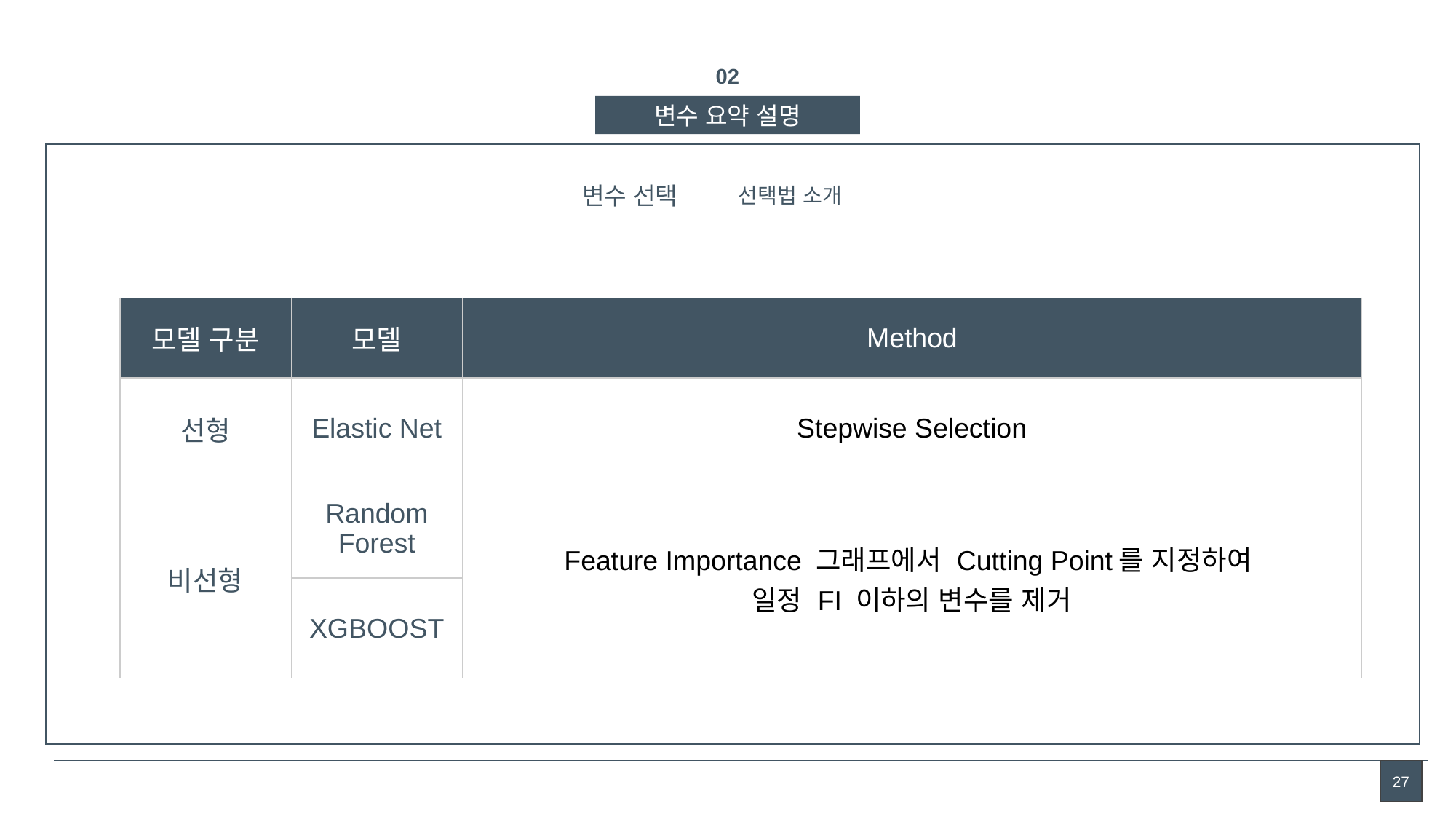

02
변수 요약 설명

변수 선택
선택법 소개
| 모델 구분 | 모델 | Method |
| --- | --- | --- |
| 선형 | Elastic Net | Stepwise Selection |
| 비선형 | Random Forest | Feature Importance 그래프에서 Cutting Point를 지정하여 일정 FI 이하의 변수를 제거 |
|  | XGBOOST | Non-Linear Model → Boosting Model |
27